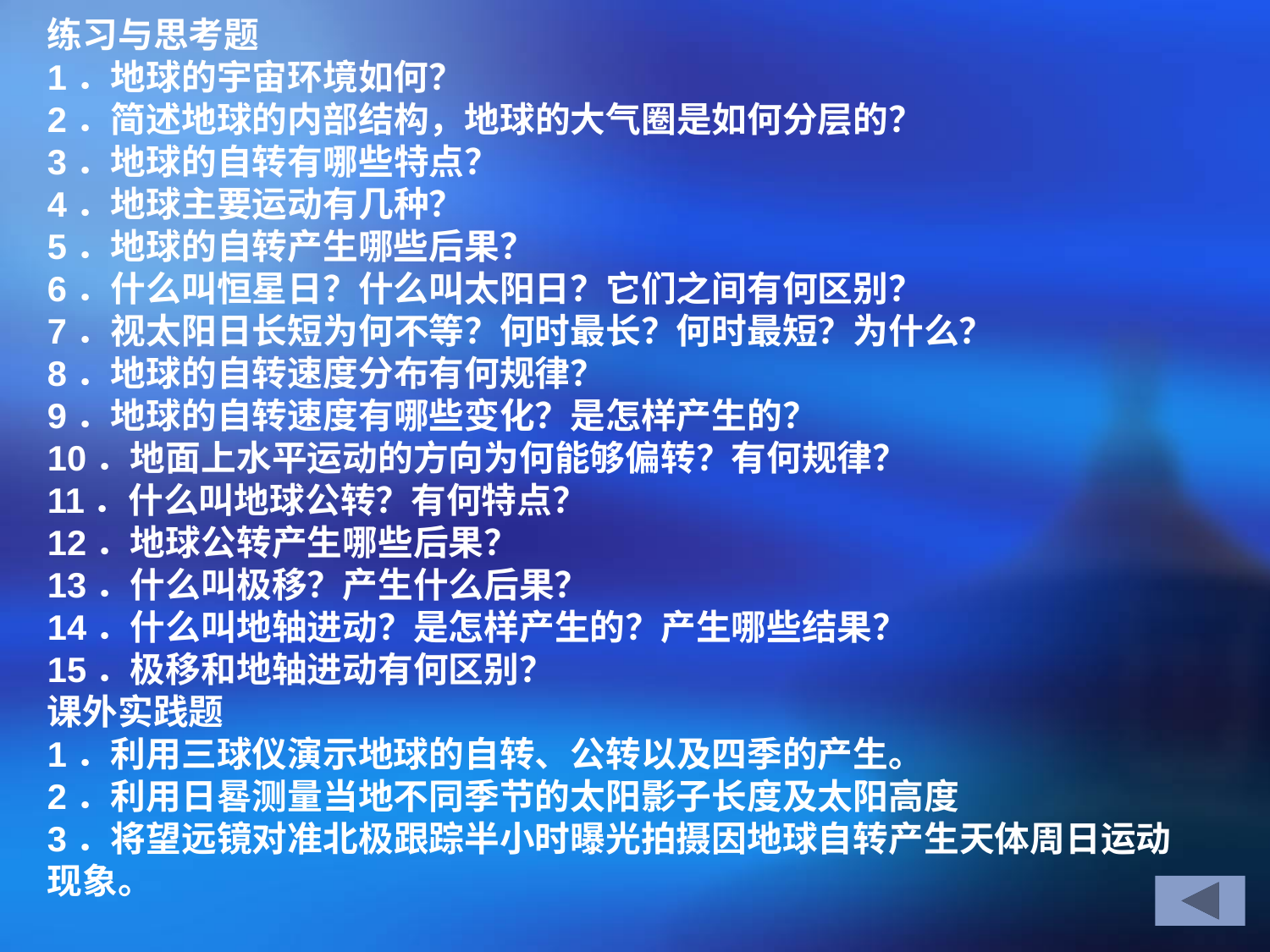

练习与思考题
1．地球的宇宙环境如何？
2．简述地球的内部结构，地球的大气圈是如何分层的？
3．地球的自转有哪些特点？
4．地球主要运动有几种？
5．地球的自转产生哪些后果？
6．什么叫恒星日？什么叫太阳日？它们之间有何区别？
7．视太阳日长短为何不等？何时最长？何时最短？为什么？
8．地球的自转速度分布有何规律？
9．地球的自转速度有哪些变化？是怎样产生的？
10．地面上水平运动的方向为何能够偏转？有何规律？
11．什么叫地球公转？有何特点？
12．地球公转产生哪些后果？
13．什么叫极移？产生什么后果？
14．什么叫地轴进动？是怎样产生的？产生哪些结果？
15．极移和地轴进动有何区别？
课外实践题
1．利用三球仪演示地球的自转、公转以及四季的产生。
2．利用日晷测量当地不同季节的太阳影子长度及太阳高度
3．将望远镜对准北极跟踪半小时曝光拍摄因地球自转产生天体周日运动现象。